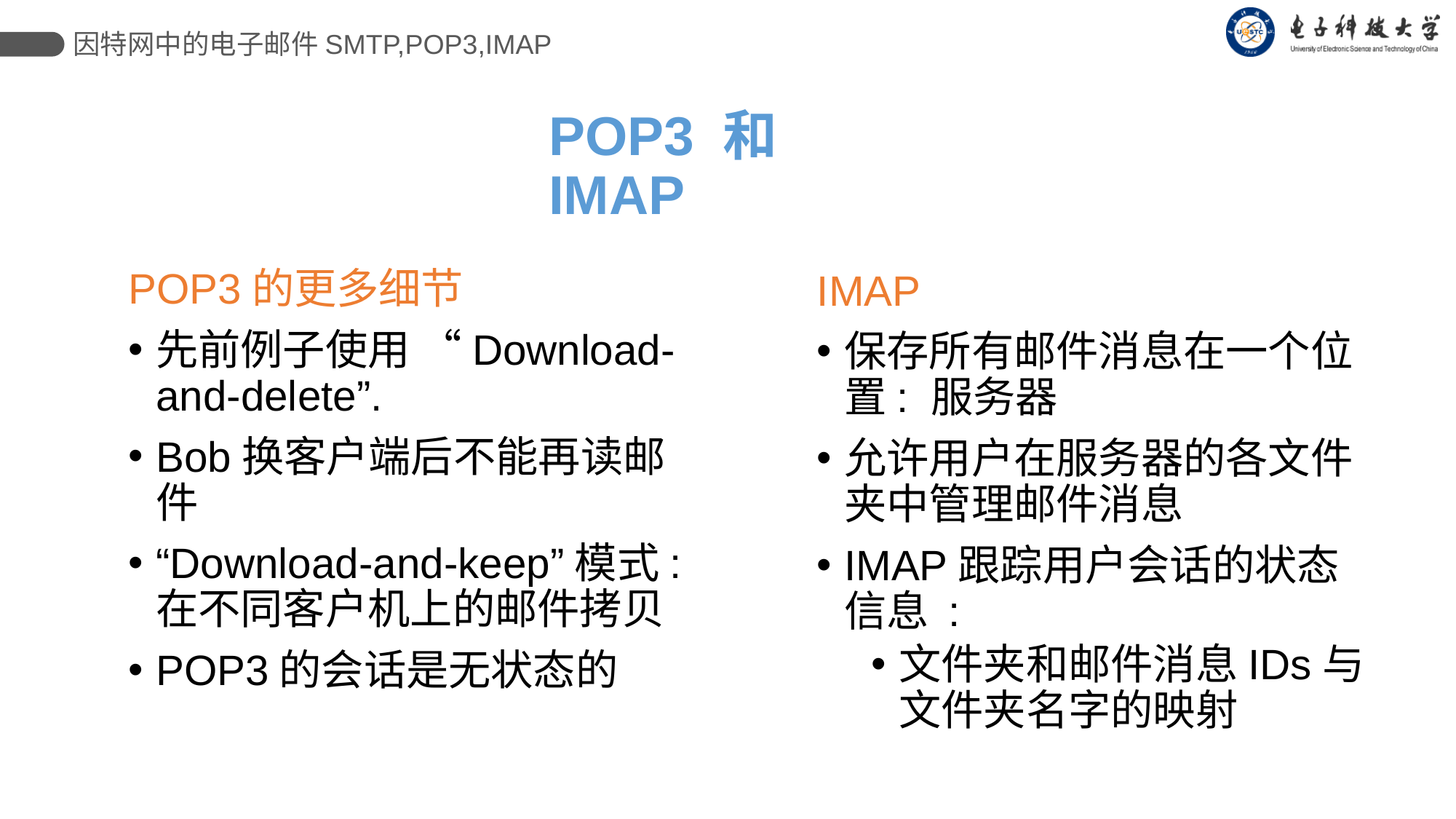

因特网中的电子邮件SMTP,POP3,IMAP
# POP3 和 IMAP
POP3的更多细节
先前例子使用 “Download-and-delete”.
Bob换客户端后不能再读邮件
“Download-and-keep”模式: 在不同客户机上的邮件拷贝
POP3的会话是无状态的
IMAP
保存所有邮件消息在一个位置: 服务器
允许用户在服务器的各文件夹中管理邮件消息
IMAP跟踪用户会话的状态信息 :
文件夹和邮件消息IDs与文件夹名字的映射